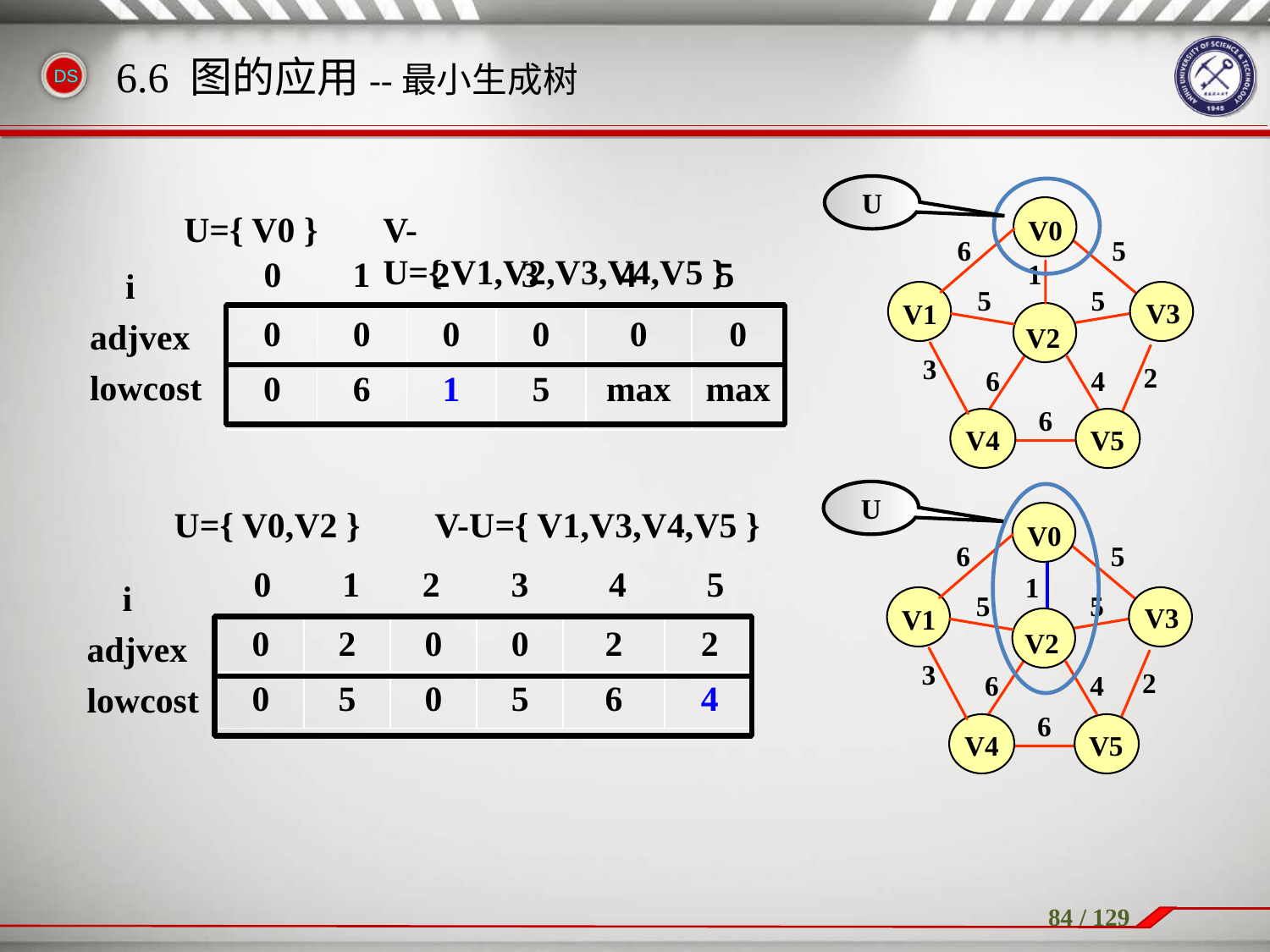

6.6 图的应用--最小生成树
U

V0
6
5

1

5
5

V1

V3

V2

3

2

6
4
6

V4

V5

U={ V0 }
V-U={ V1,V2,V3,V4,V5 }
   0        1       2        3         4         5
    i
adjvex
lowcost

| 0 | 0 | 0 | 0 | 0 | 0 |
| --- | --- | --- | --- | --- | --- |
| 0 | 6 | 1 | 5 | max | max |

U

V0
6
5

1
5
5

V1

V3

V2

3

2

6
4
6

V4

V5

U={ V0,V2 }
V-U={ V1,V3,V4,V5 }
   0        1       2        3         4         5
    i
adjvex
lowcost

| 0 | 2 | 0 | 0 | 2 | 2 |
| --- | --- | --- | --- | --- | --- |
| 0 | 5 | 0 | 5 | 6 | 4 |